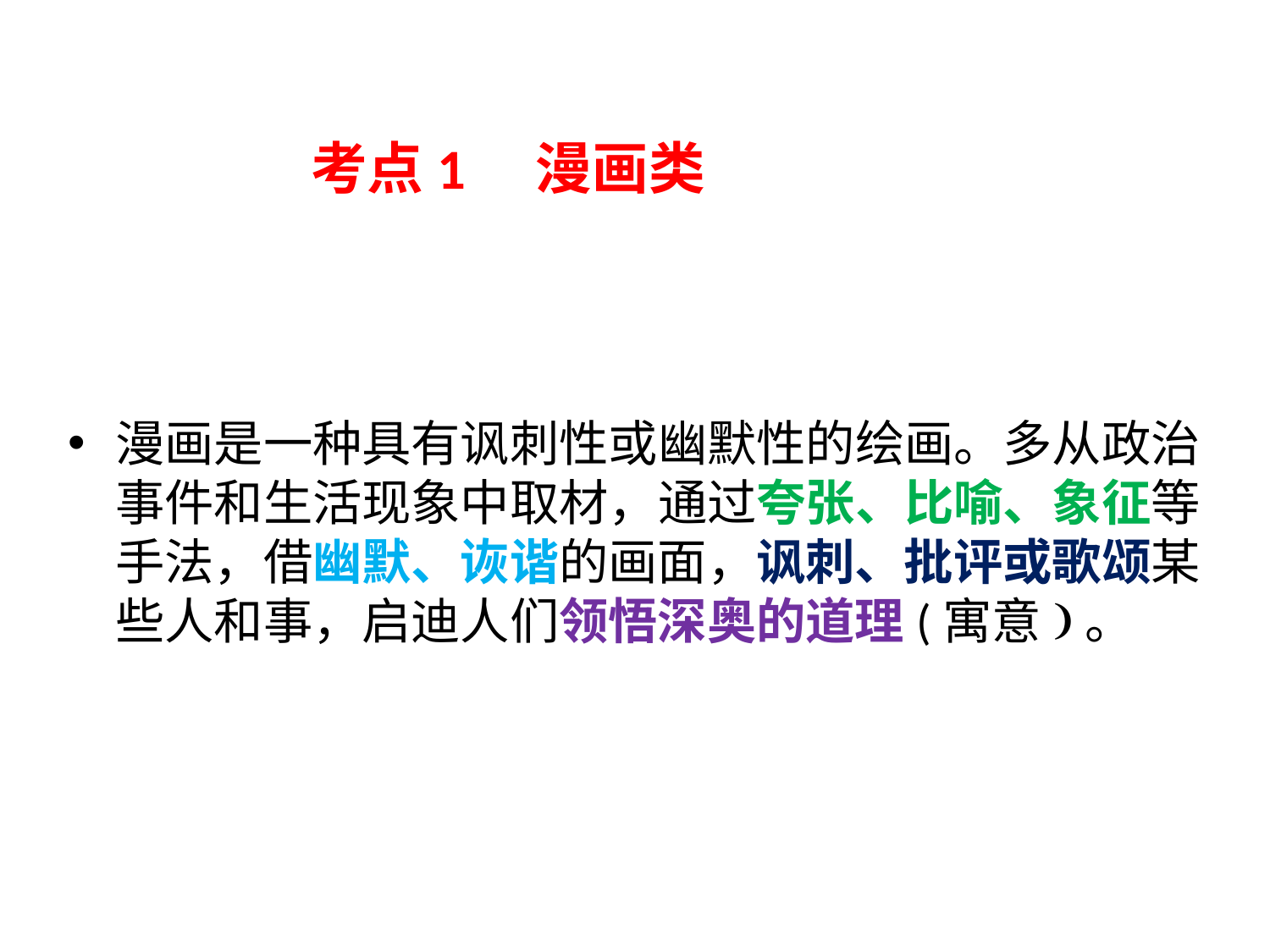

考
点
梳
理
考点1　漫画类
漫画是一种具有讽刺性或幽默性的绘画。多从政治事件和生活现象中取材，通过夸张、比喻、象征等手法，借幽默、诙谐的画面，讽刺、批评或歌颂某些人和事，启迪人们领悟深奥的道理(寓意)。